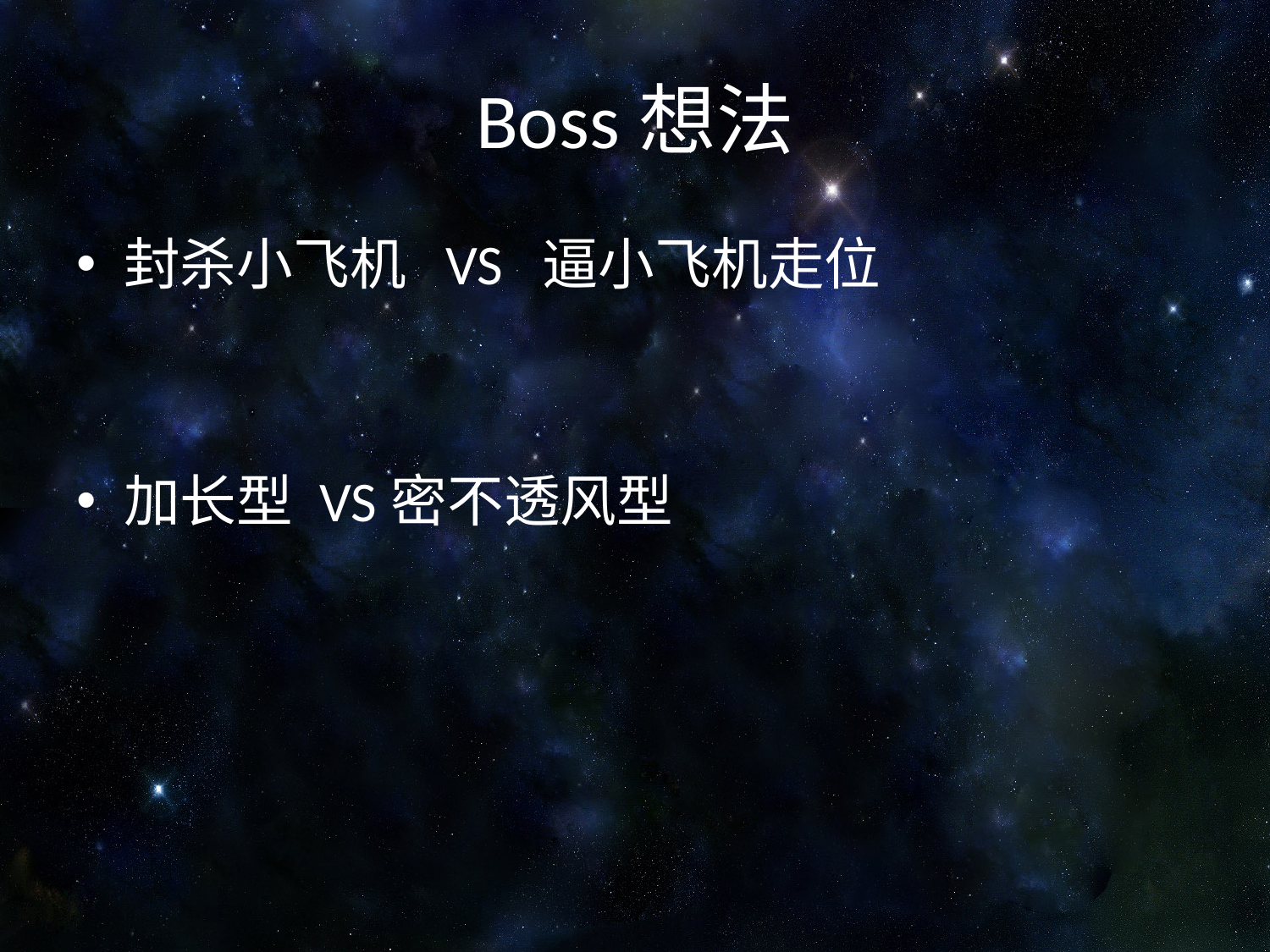

# Boss想法
封杀小飞机  VS  逼小飞机走位

加长型 VS密不透风型